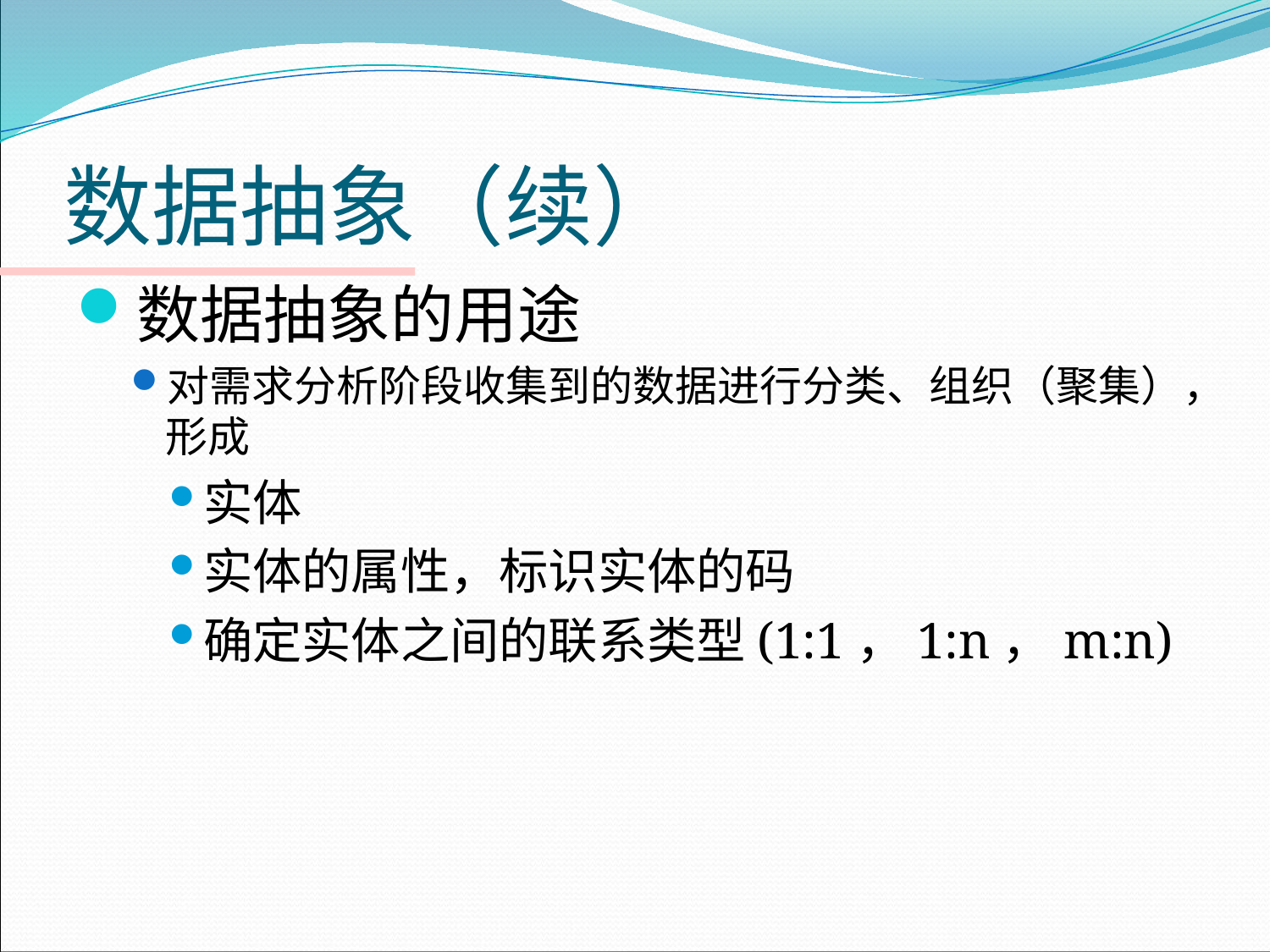

# 数据抽象（续）
数据抽象的用途
对需求分析阶段收集到的数据进行分类、组织（聚集），形成
实体
实体的属性，标识实体的码
确定实体之间的联系类型(1:1，1:n，m:n)

713